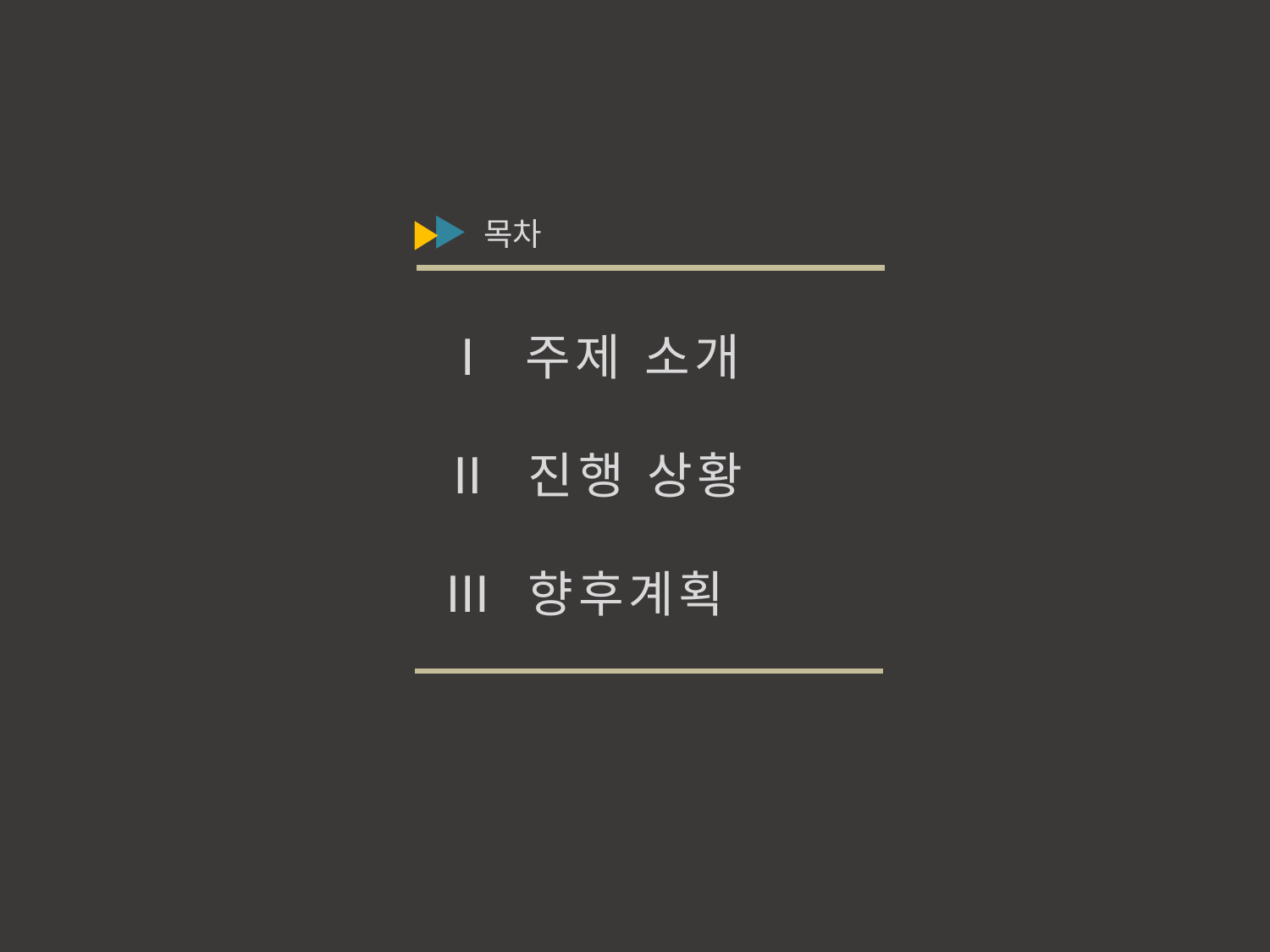

▶
▶ 목차
Ⅰ 주제 소개

Ⅱ 진행 상황

Ⅲ 향후계획